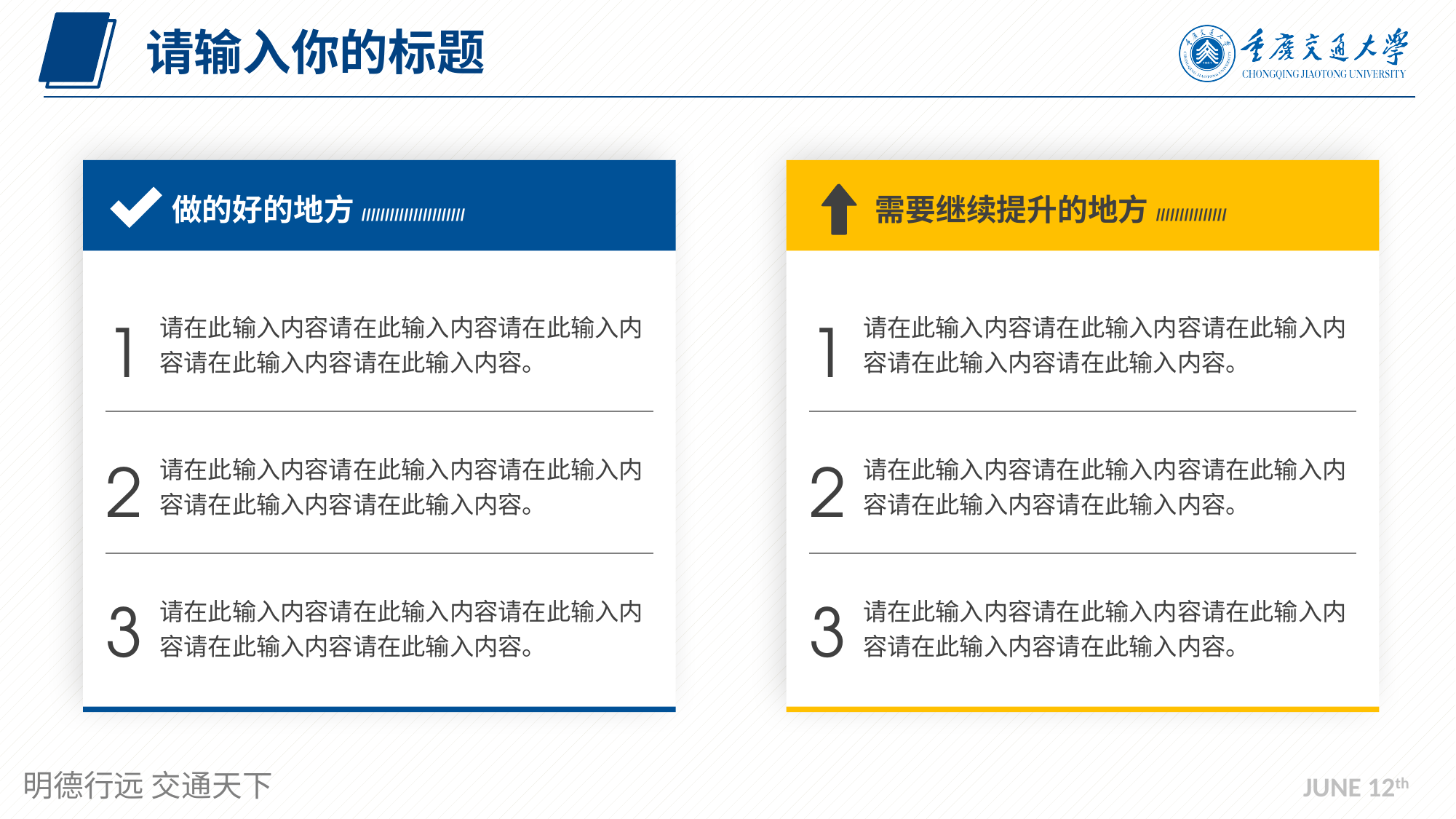

请输入你的标题

做的好的地方//////////////////////
需要继续提升的地方///////////////

1
1
请在此输入内容请在此输入内容请在此输入内容请在此输入内容请在此输入内容。
请在此输入内容请在此输入内容请在此输入内容请在此输入内容请在此输入内容。
2
2
请在此输入内容请在此输入内容请在此输入内容请在此输入内容请在此输入内容。
请在此输入内容请在此输入内容请在此输入内容请在此输入内容请在此输入内容。
3
3
请在此输入内容请在此输入内容请在此输入内容请在此输入内容请在此输入内容。
请在此输入内容请在此输入内容请在此输入内容请在此输入内容请在此输入内容。

JUNE 12th